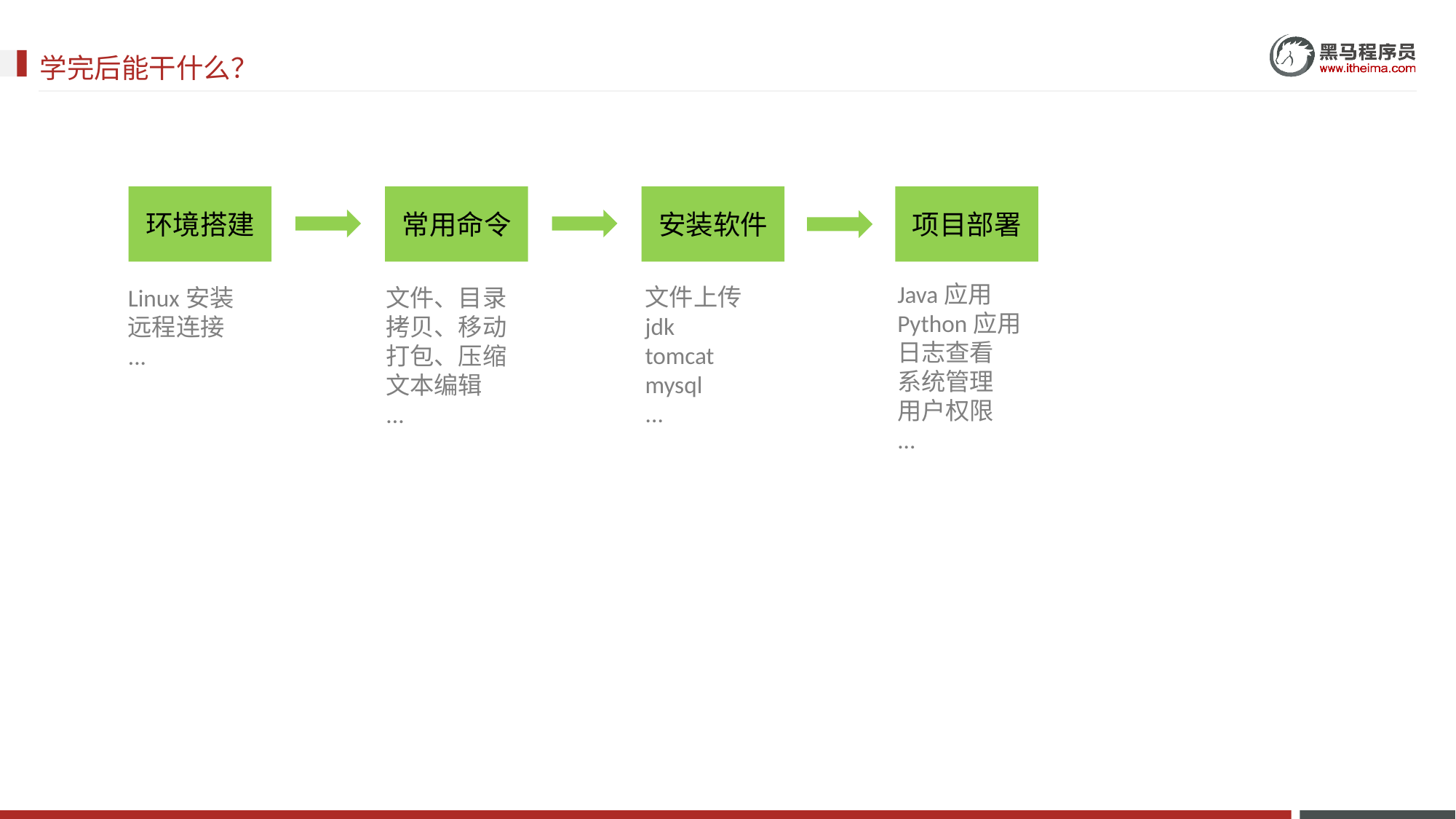

学完后能干什么？
环境搭建
常用命令
安装软件
项目部署

文件上传
jdk
tomcat
mysql
...
文件、目录
拷贝、移动
打包、压缩
文本编辑
...
Linux安装
远程连接
...
Java应用
Python应用
日志查看
系统管理
用户权限
...